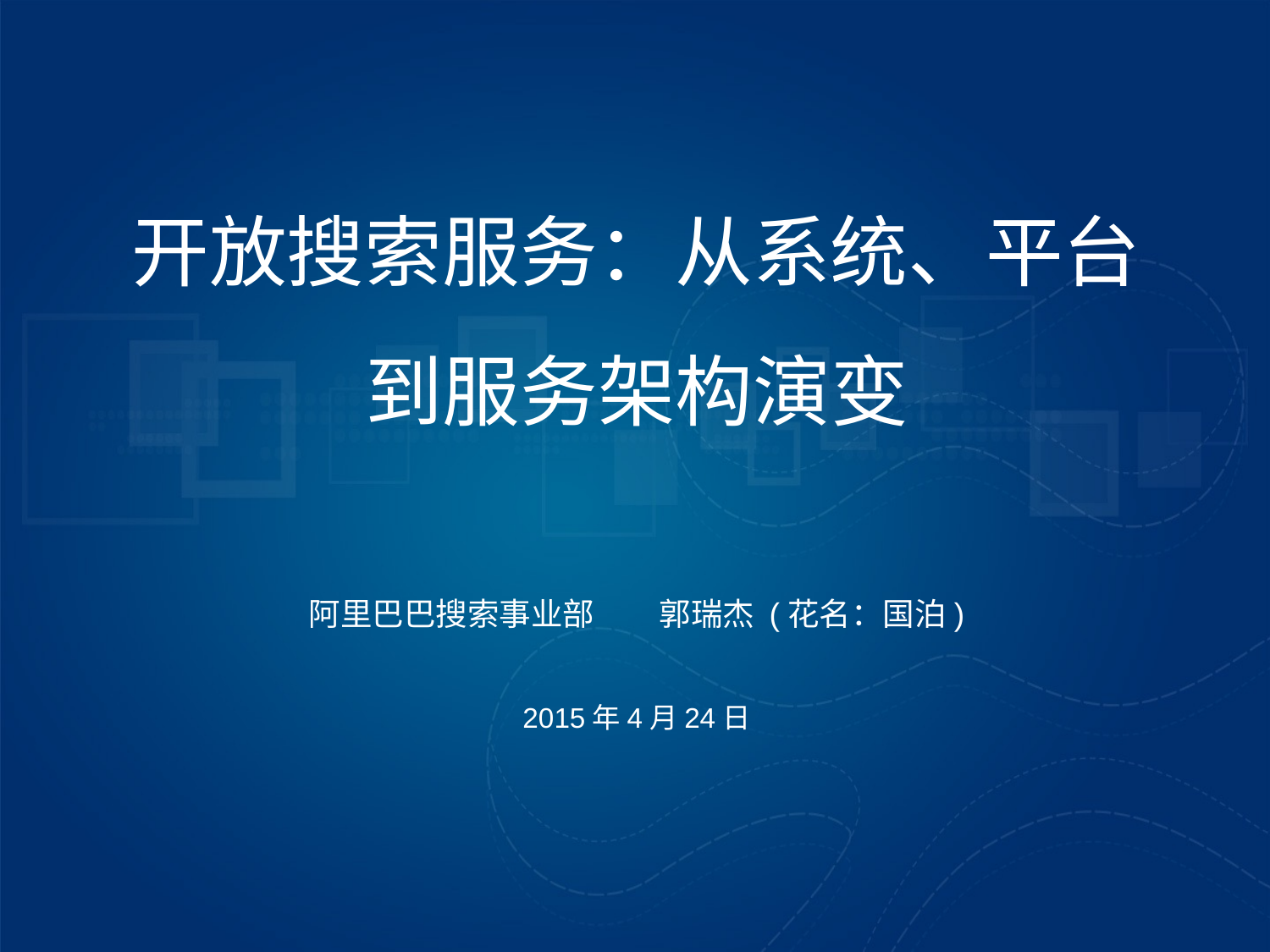

开放搜索服务：从系统、平台到服务架构演变

阿里巴巴搜索事业部         郭瑞杰 (花名：国泊)

2015年4月24日